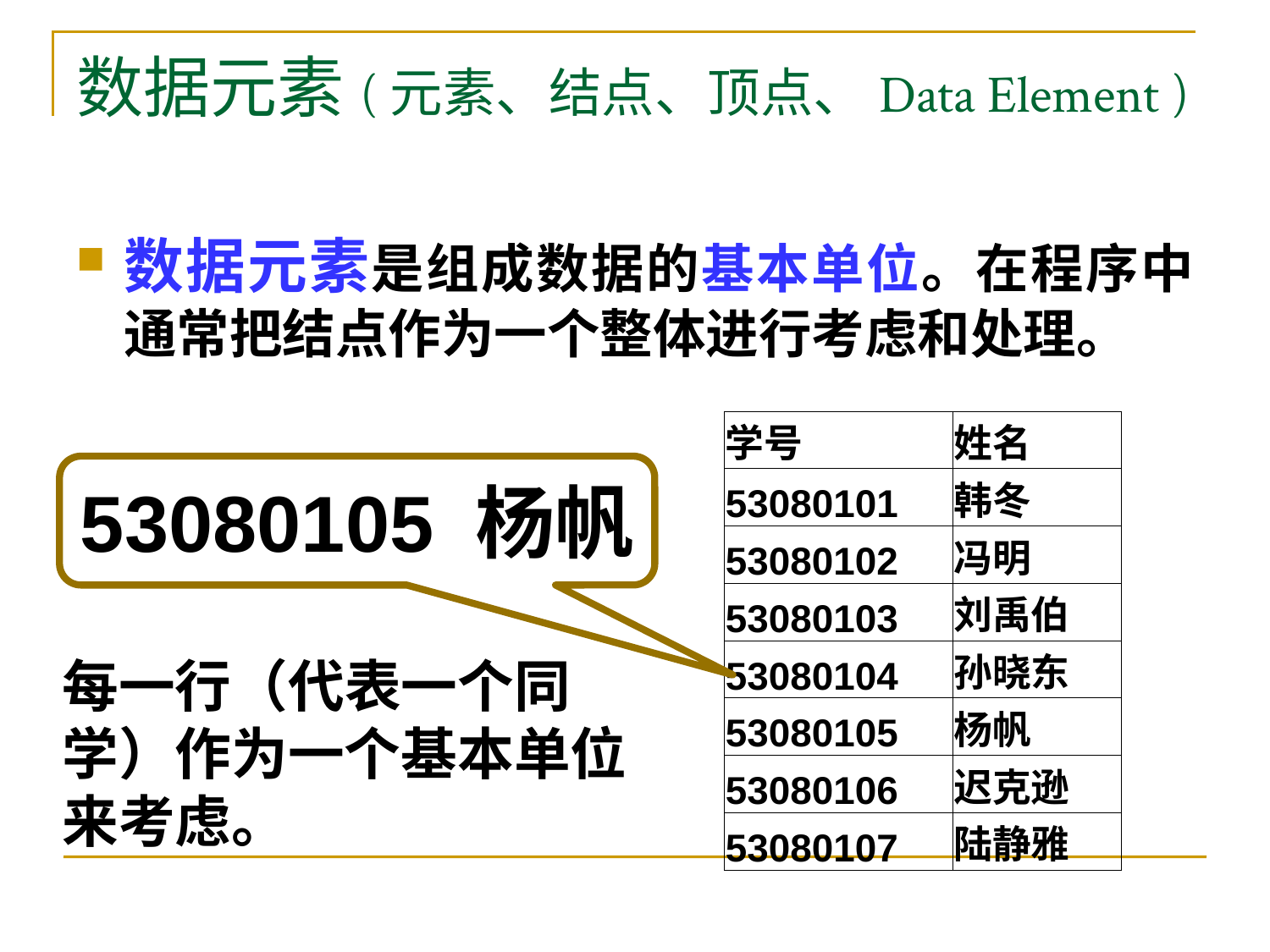

# 数据元素(元素、结点、顶点、Data Element )
数据元素是组成数据的基本单位。在程序中通常把结点作为一个整体进行考虑和处理。

| 学号 | 姓名 |
| --- | --- |
| 53080101 | 韩冬 |
| 53080102 | 冯明 |
| 53080103 | 刘禹伯 |
| 53080104 | 孙晓东 |
| 53080105 | 杨帆 |
| 53080106 | 迟克逊 |
| 53080107 | 陆静雅 |
53080105 杨帆
每一行（代表一个同学）作为一个基本单位来考虑。